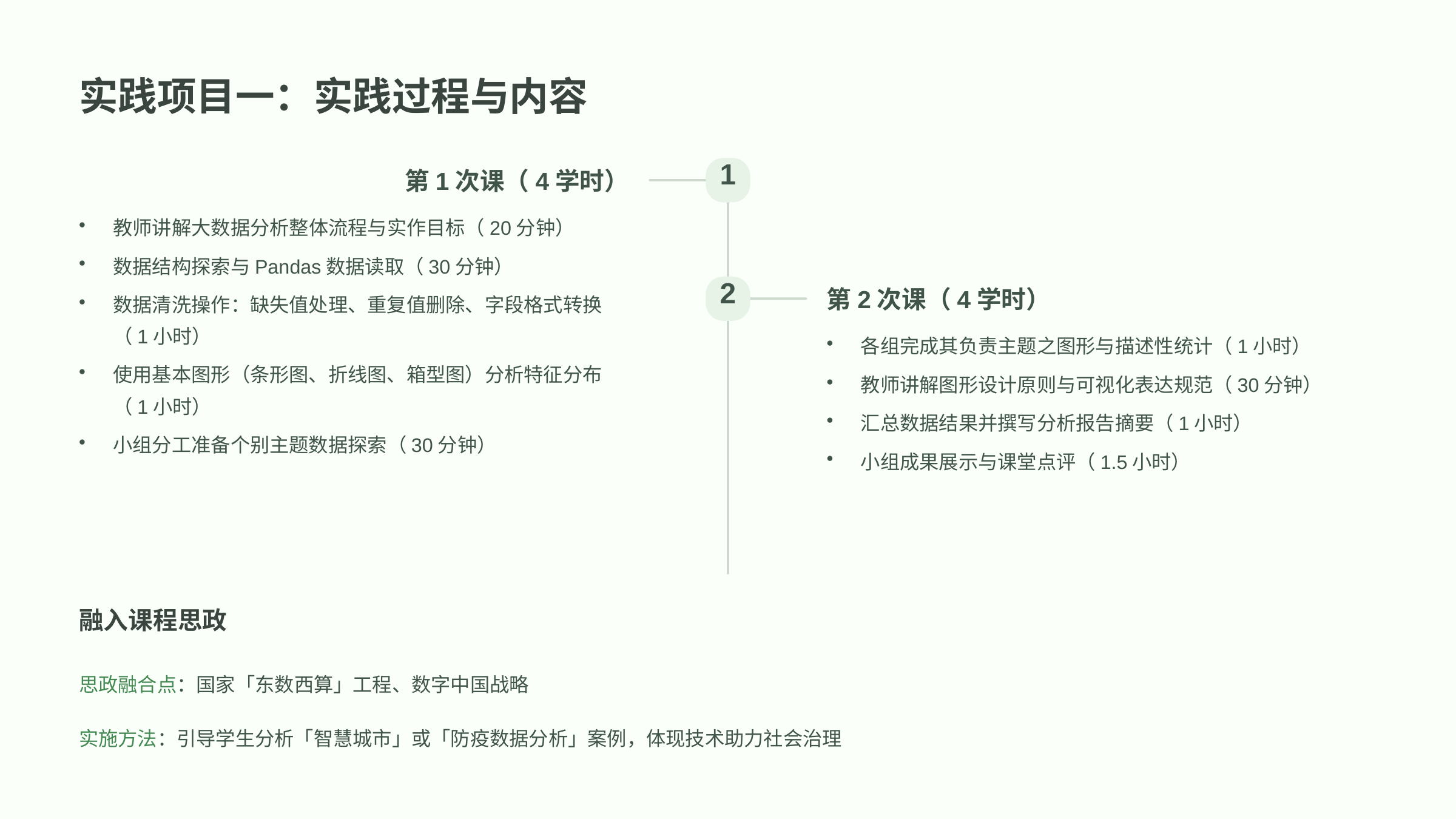

实践项目一：实践过程与内容

1
第1次课（4学时）

教师讲解大数据分析整体流程与实作目标（20分钟）
数据结构探索与Pandas数据读取（30分钟）

2
第2次课（4学时）
数据清洗操作：缺失值处理、重复值删除、字段格式转换（1小时）

各组完成其负责主题之图形与描述性统计（1小时）
使用基本图形（条形图、折线图、箱型图）分析特征分布（1小时）
教师讲解图形设计原则与可视化表达规范（30分钟）
汇总数据结果并撰写分析报告摘要（1小时）
小组分工准备个别主题数据探索（30分钟）
小组成果展示与课堂点评（1.5小时）
融入课程思政
思政融合点：国家「东数西算」工程、数字中国战略
实施方法：引导学生分析「智慧城市」或「防疫数据分析」案例，体现技术助力社会治理